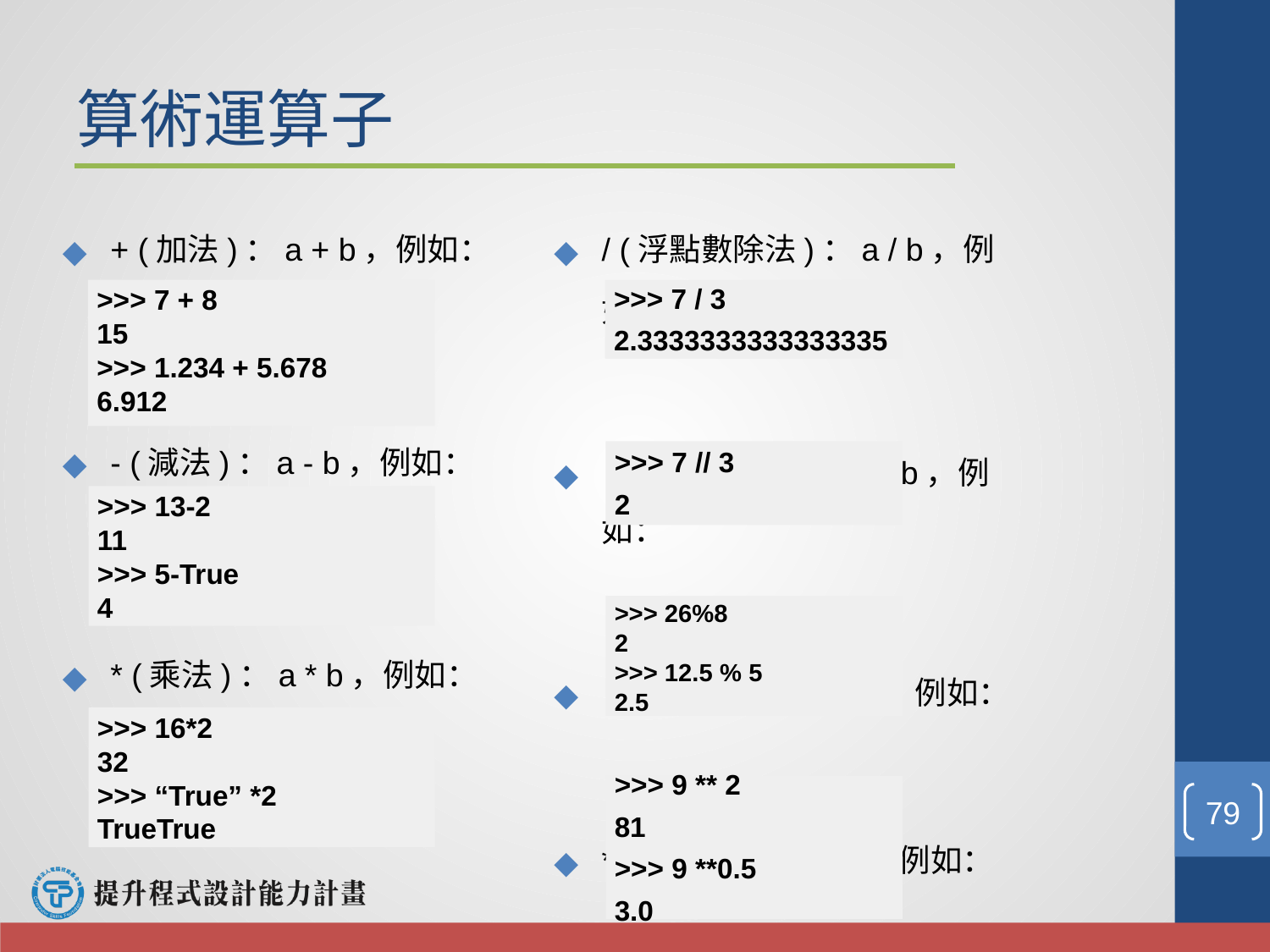

# 算術運算子
+ (加法)：a + b，例如：

- (減法)：a - b，例如：

* (乘法)：a * b，例如：

/ (浮點數除法)：a / b，例如：

 // (整數除法)：a // b，例如：

 % (餘數)：a % b，例如：

** (指數)：a ** b，例如：

>>> 7 + 8
15
>>> 1.234 + 5.678
6.912

>>> 7 / 3
2.3333333333333335
>>> 7 // 3
2
>>> 13-2
11
>>> 5-True
4

>>> 26%8
2
>>> 12.5 % 5
2.5
>>> 16*2
32
>>> “True” *2
TrueTrue

>>> 9 ** 2
81
>>> 9 **0.5
3.0
79